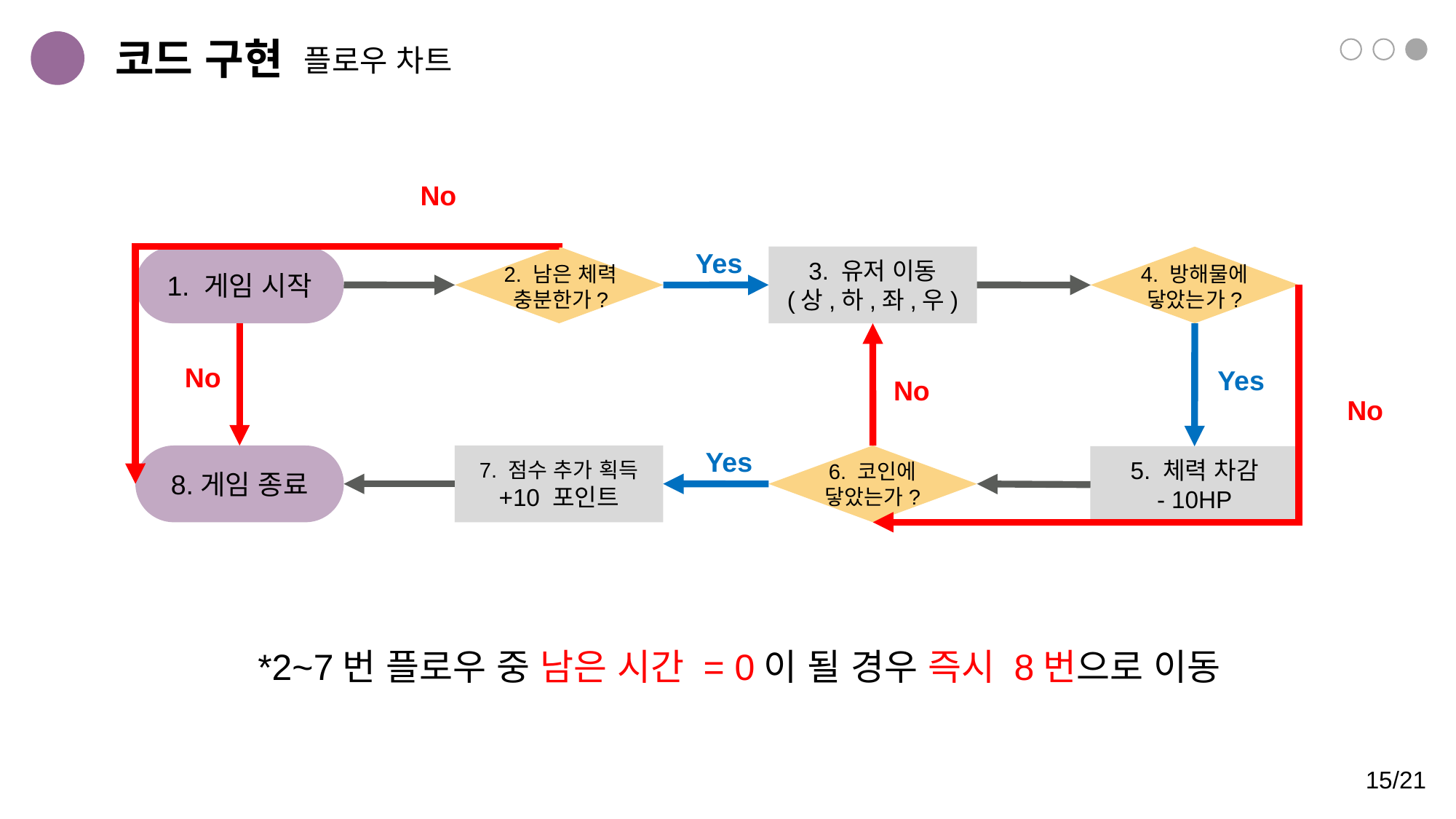

코드 구현

플로우 차트
3

No
Yes
1. 게임 시작

3. 유저 이동
(상,하,좌,우)

2. 남은 체력
충분한가?
4. 방해물에
닿았는가?
No
Yes
No
No
Yes
8.게임 종료
7. 점수 추가 획득
+10 포인트

5. 체력 차감
- 10HP
6. 코인에
닿았는가?
*2~7번 플로우 중 남은 시간 = 0이 될 경우 즉시 8번으로 이동
15/21